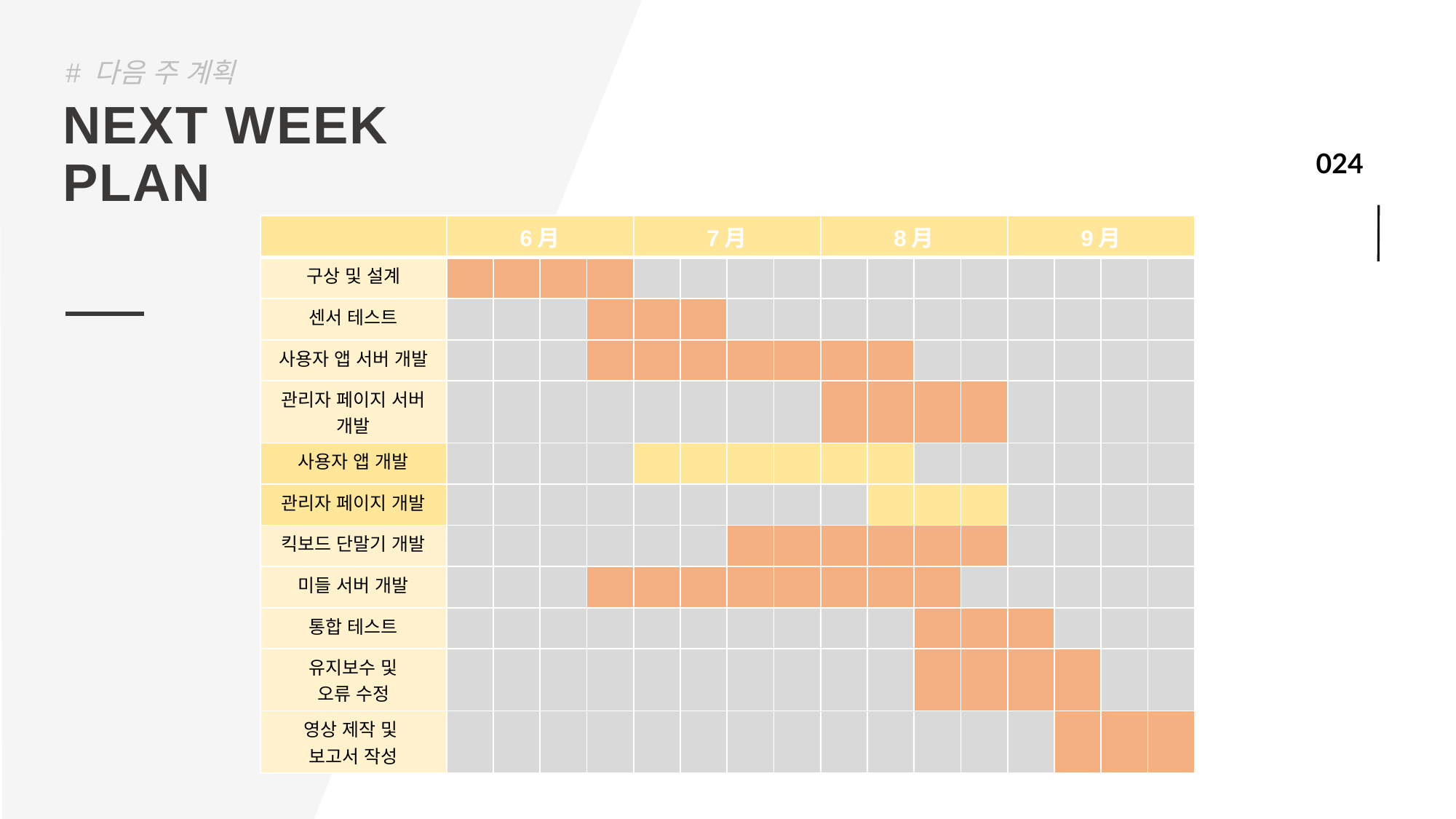

# 다음 주 계획
NEXT WEEK
PLAN
|  | 6月 |  |  |  | 7月 |  |  |  | 8月 |  |  |  | 9月 |  |  |  |
| --- | --- | --- | --- | --- | --- | --- | --- | --- | --- | --- | --- | --- | --- | --- | --- | --- |
| 구상 및 설계 |  |  |  |  |  |  |  |  |  |  |  |  |  |  |  |  |
| 센서 테스트 |  |  |  |  |  |  |  |  |  |  |  |  |  |  |  |  |
| 사용자 앱 서버 개발 |  |  |  |  |  |  |  |  |  |  |  |  |  |  |  |  |
| 관리자 페이지 서버 개발 |  |  |  |  |  |  |  |  |  |  |  |  |  |  |  |  |
| 사용자 앱 개발 |  |  |  |  |  |  |  |  |  |  |  |  |  |  |  |  |
| 관리자 페이지 개발 |  |  |  |  |  |  |  |  |  |  |  |  |  |  |  |  |
| 킥보드 단말기 개발 |  |  |  |  |  |  |  |  |  |  |  |  |  |  |  |  |
| 미들 서버 개발 |  |  |  |  |  |  |  |  |  |  |  |  |  |  |  |  |
| 통합 테스트 |  |  |  |  |  |  |  |  |  |  |  |  |  |  |  |  |
| 유지보수 및 오류 수정 |  |  |  |  |  |  |  |  |  |  |  |  |  |  |  |  |
| 영상 제작 및  보고서 작성 |  |  |  |  |  |  |  |  |  |  |  |  |  |  |  |  |